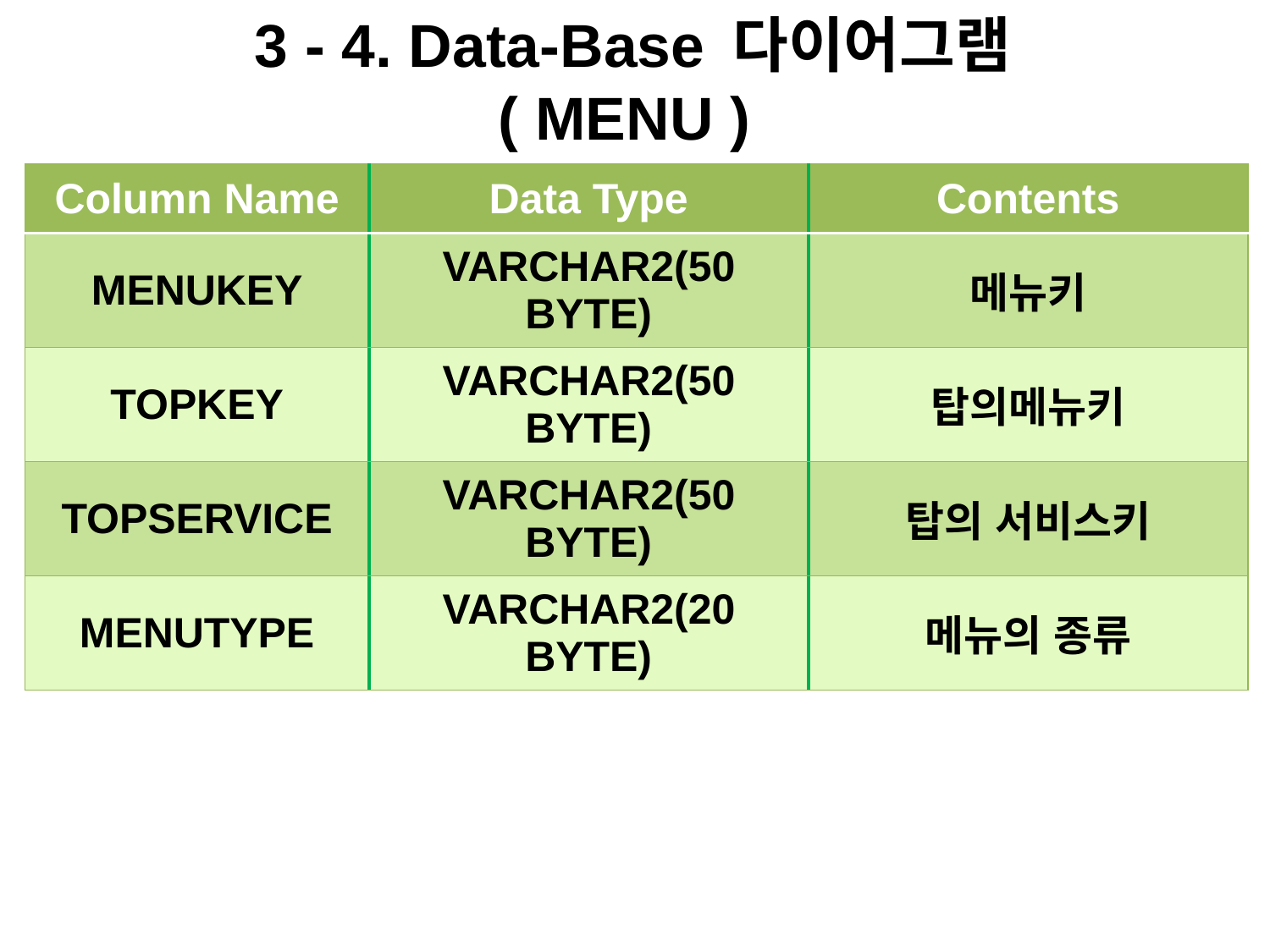

# 3 - 4. Data-Base 다이어그램 ( MENU )
| Column Name | Data Type | Contents |
| --- | --- | --- |
| MENUKEY | VARCHAR2(50 BYTE) | 메뉴키 |
| TOPKEY | VARCHAR2(50 BYTE) | 탑의메뉴키 |
| TOPSERVICE | VARCHAR2(50 BYTE) | 탑의 서비스키 |
| MENUTYPE | VARCHAR2(20 BYTE) | 메뉴의 종류 |